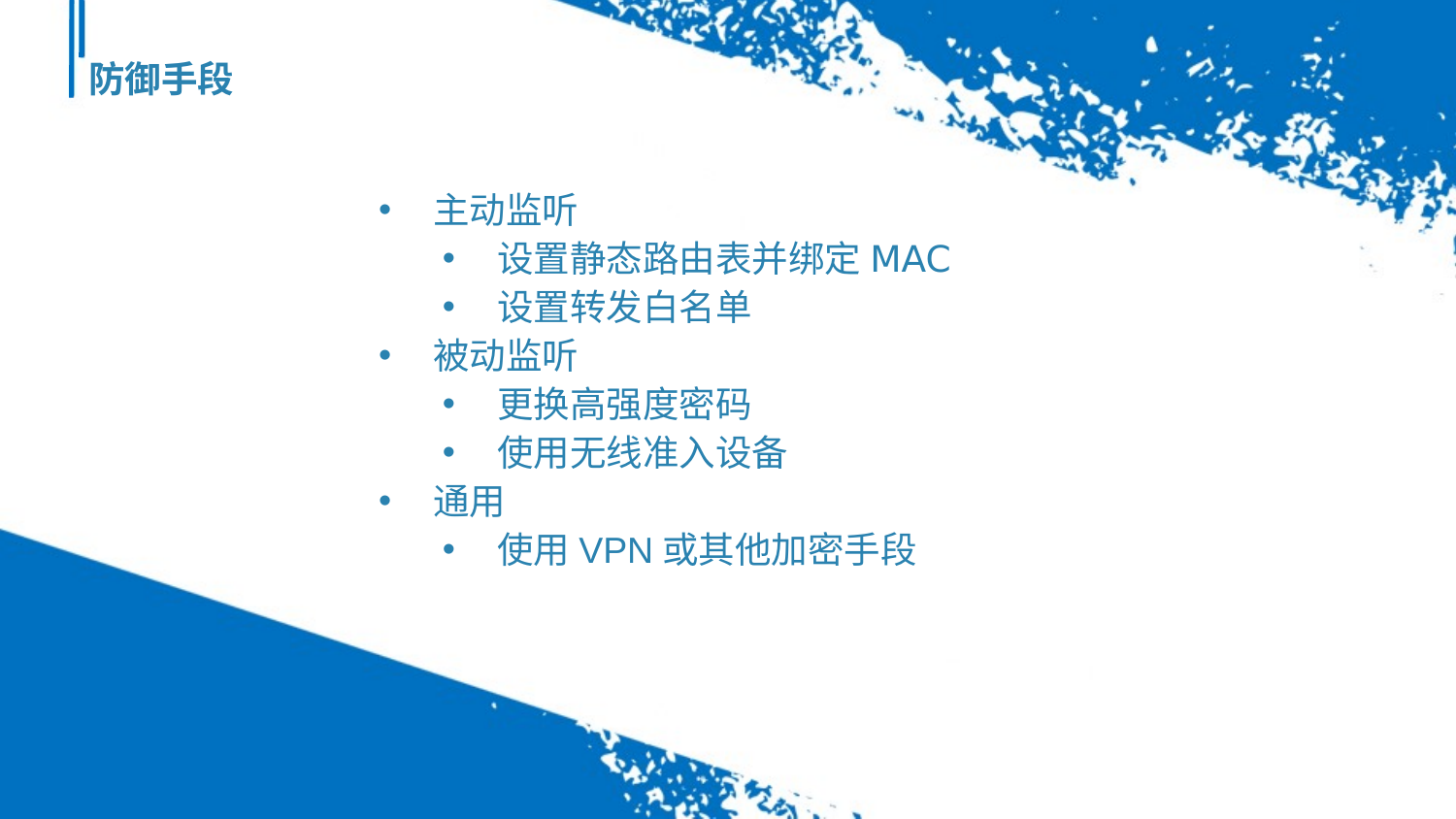

防御手段
主动监听
设置静态路由表并绑定MAC
设置转发白名单
被动监听
更换高强度密码
使用无线准入设备
通用
使用VPN或其他加密手段